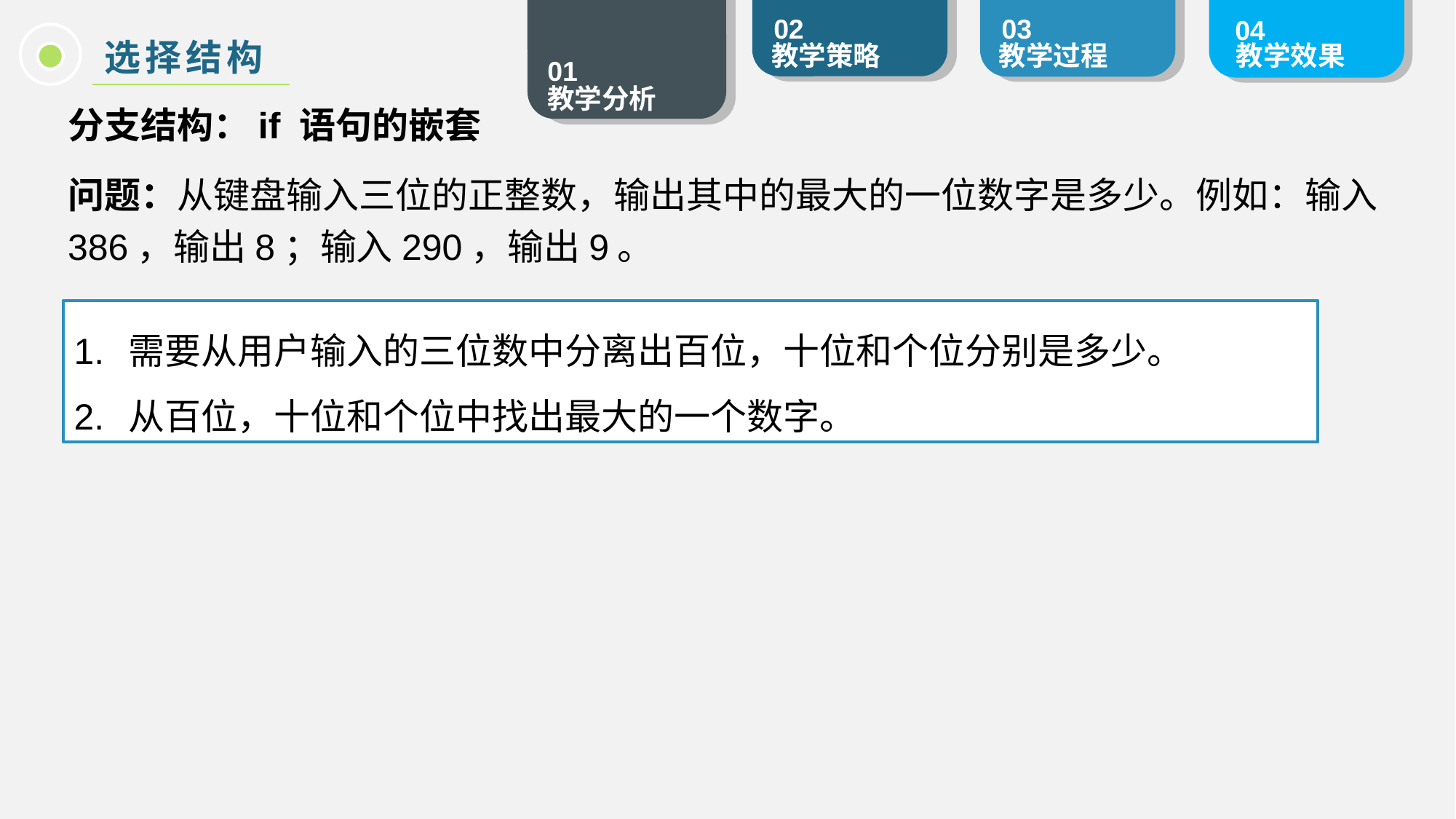

选择结构
分支结构：if 语句的嵌套
问题：从键盘输入三位的正整数，输出其中的最大的一位数字是多少。例如：输入386，输出8；输入290，输出9。
需要从用户输入的三位数中分离出百位，十位和个位分别是多少。
从百位，十位和个位中找出最大的一个数字。